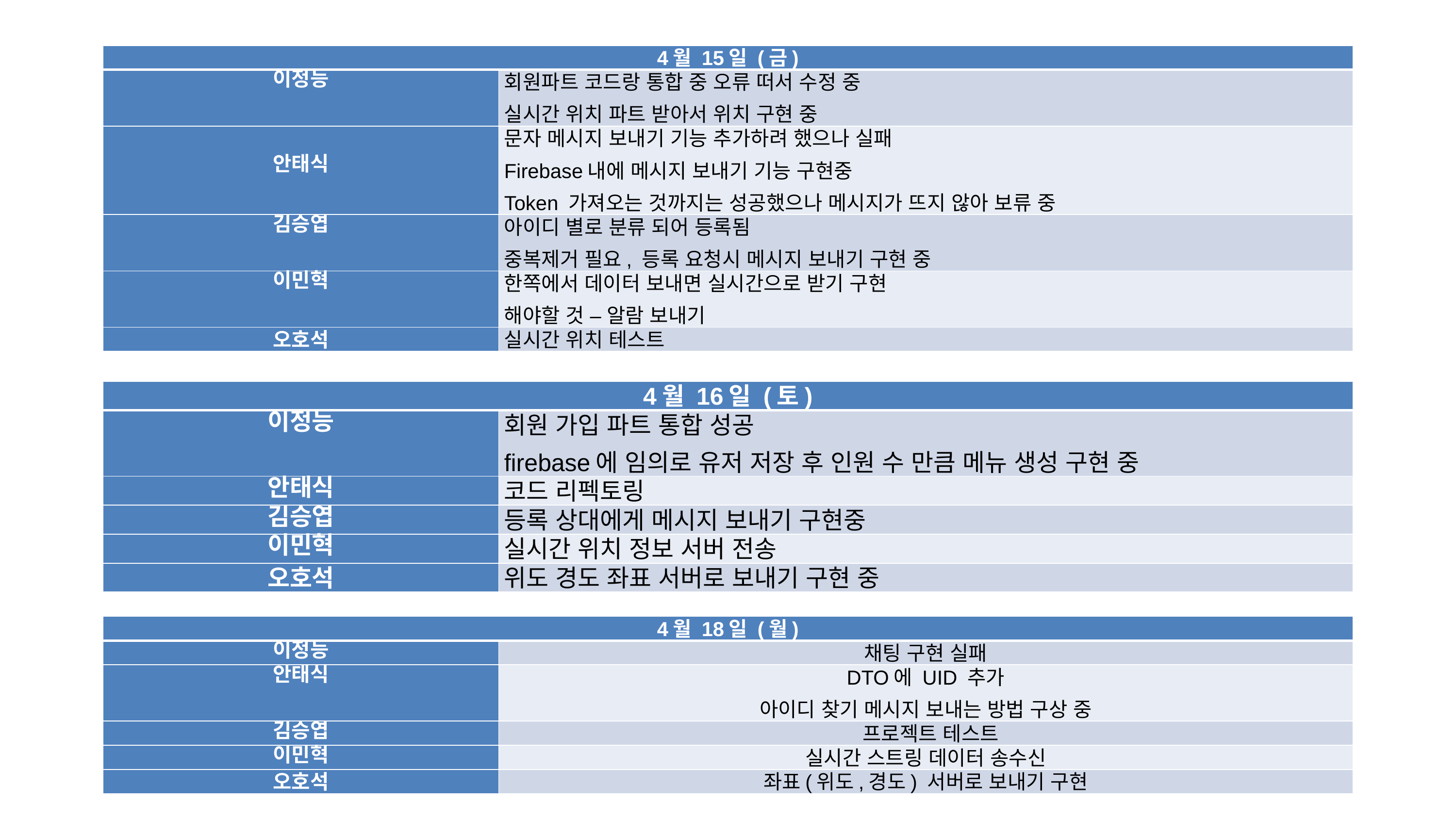

| 4월 15일 (금) |  |
| --- | --- |
| 이정능 | 회원파트 코드랑 통합 중 오류 떠서 수정 중 실시간 위치 파트 받아서 위치 구현 중 |
| 안태식 | 문자 메시지 보내기 기능 추가하려 했으나 실패 Firebase내에 메시지 보내기 기능 구현중 Token 가져오는 것까지는 성공했으나 메시지가 뜨지 않아 보류 중 |
| 김승엽 | 아이디 별로 분류 되어 등록됨 중복제거 필요, 등록 요청시 메시지 보내기 구현 중 |
| 이민혁 | 한쪽에서 데이터 보내면 실시간으로 받기 구현 해야할 것 – 알람 보내기 |
| 오호석 | 실시간 위치 테스트 |
| 4월 16일 (토) |  |
| --- | --- |
| 이정능 | 회원 가입 파트 통합 성공 firebase에 임의로 유저 저장 후 인원 수 만큼 메뉴 생성 구현 중 |
| 안태식 | 코드 리펙토링 |
| 김승엽 | 등록 상대에게 메시지 보내기 구현중 |
| 이민혁 | 실시간 위치 정보 서버 전송 |
| 오호석 | 위도 경도 좌표 서버로 보내기 구현 중 |
| 4월 18일 (월) |  |
| --- | --- |
| 이정능 | 채팅 구현 실패 |
| 안태식 | DTO에 UID 추가 아이디 찾기 메시지 보내는 방법 구상 중 |
| 김승엽 | 프로젝트 테스트 |
| 이민혁 | 실시간 스트링 데이터 송수신 |
| 오호석 | 좌표(위도,경도) 서버로 보내기 구현 |